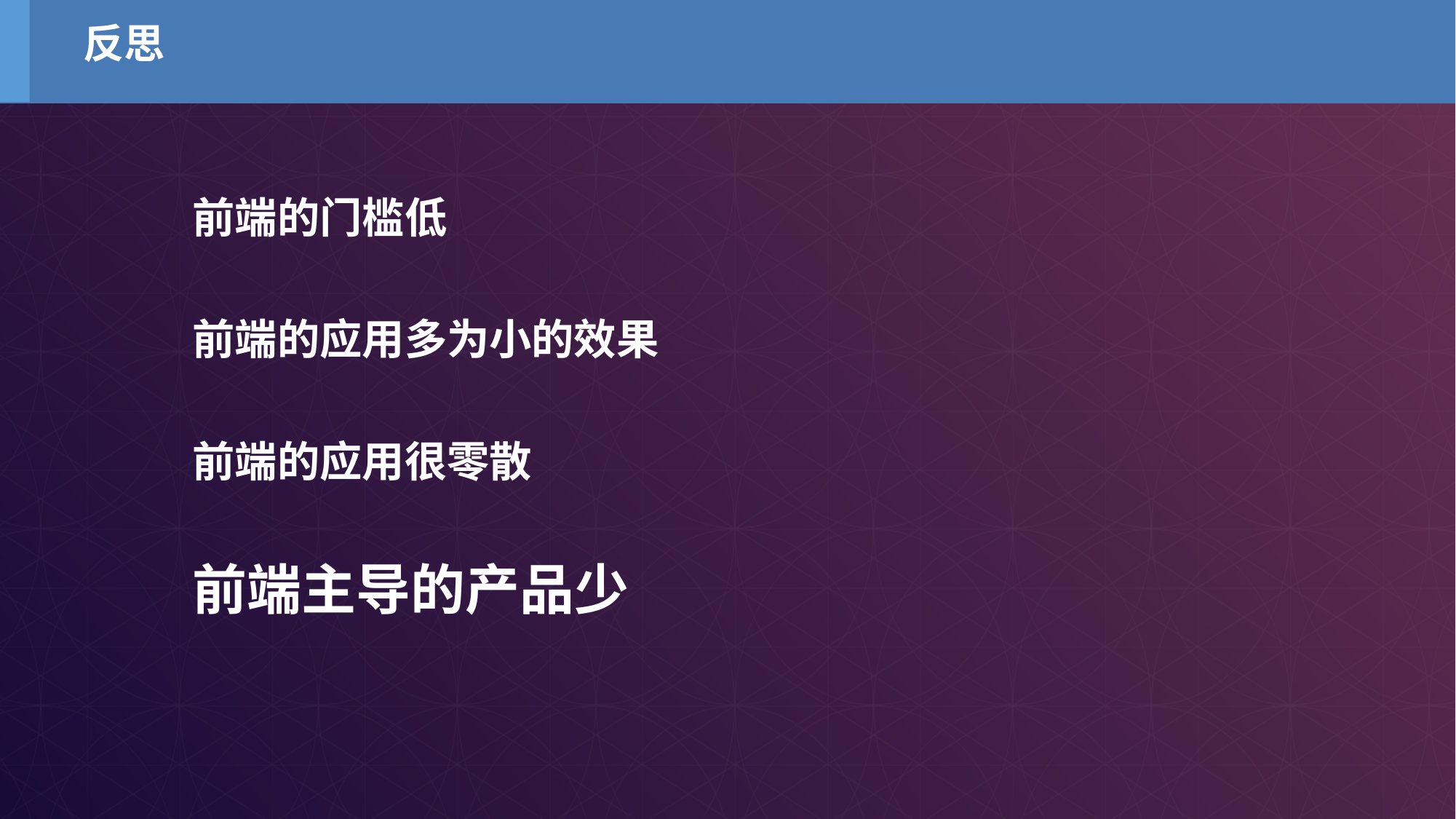

# 反思
前端的门槛低

前端的应用多为小的效果

前端的应用很零散

前端主导的产品少